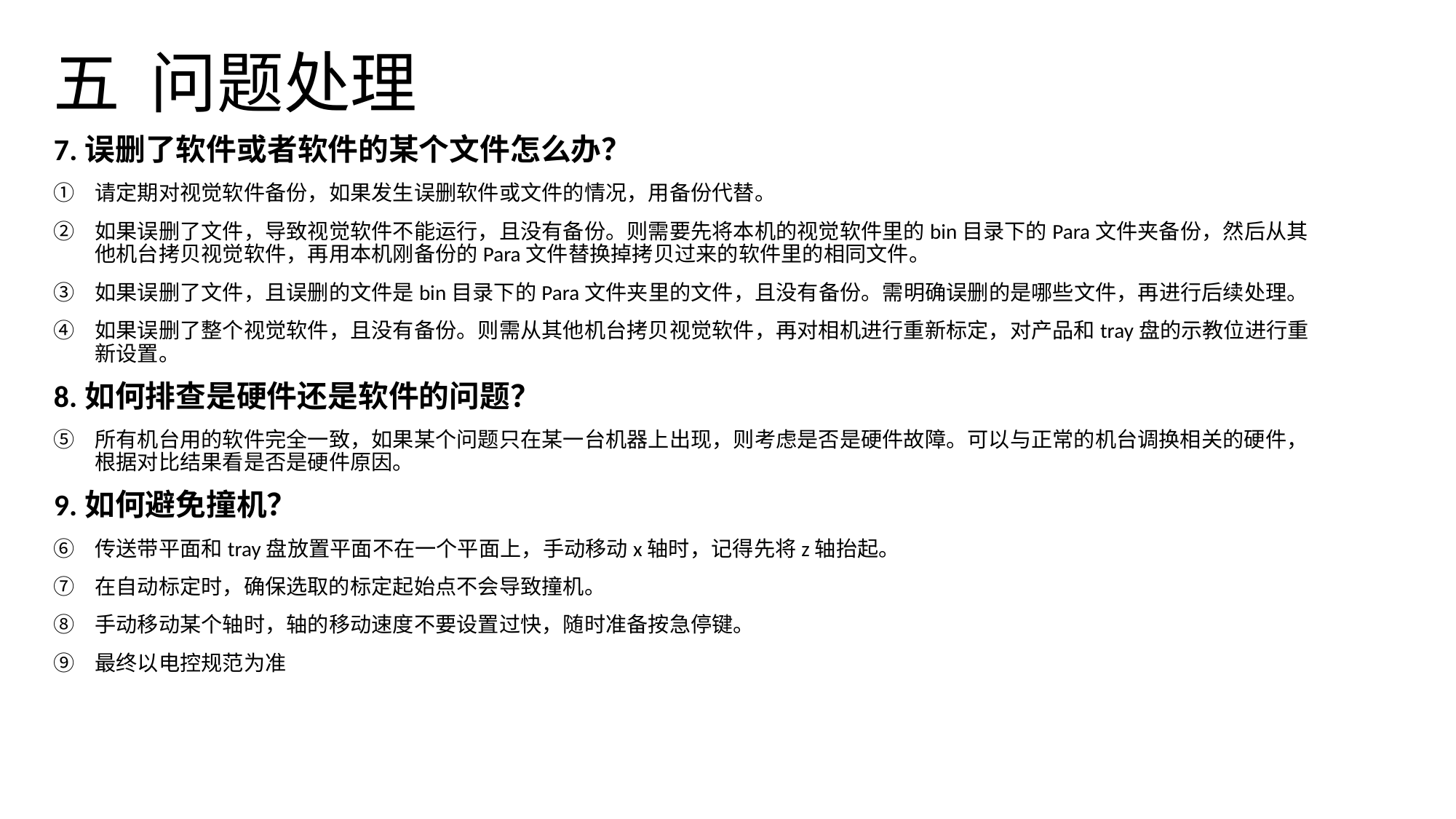

# 五  问题处理
7.误删了软件或者软件的某个文件怎么办？
请定期对视觉软件备份，如果发生误删软件或文件的情况，用备份代替。
如果误删了文件，导致视觉软件不能运行，且没有备份。则需要先将本机的视觉软件里的bin目录下的Para文件夹备份，然后从其他机台拷贝视觉软件，再用本机刚备份的Para文件替换掉拷贝过来的软件里的相同文件。
如果误删了文件，且误删的文件是bin目录下的Para文件夹里的文件，且没有备份。需明确误删的是哪些文件，再进行后续处理。
如果误删了整个视觉软件，且没有备份。则需从其他机台拷贝视觉软件，再对相机进行重新标定，对产品和tray盘的示教位进行重新设置。
8.如何排查是硬件还是软件的问题？
所有机台用的软件完全一致，如果某个问题只在某一台机器上出现，则考虑是否是硬件故障。可以与正常的机台调换相关的硬件，根据对比结果看是否是硬件原因。
9.如何避免撞机？
传送带平面和tray盘放置平面不在一个平面上，手动移动x轴时，记得先将z轴抬起。
在自动标定时，确保选取的标定起始点不会导致撞机。
手动移动某个轴时，轴的移动速度不要设置过快，随时准备按急停键。
最终以电控规范为准